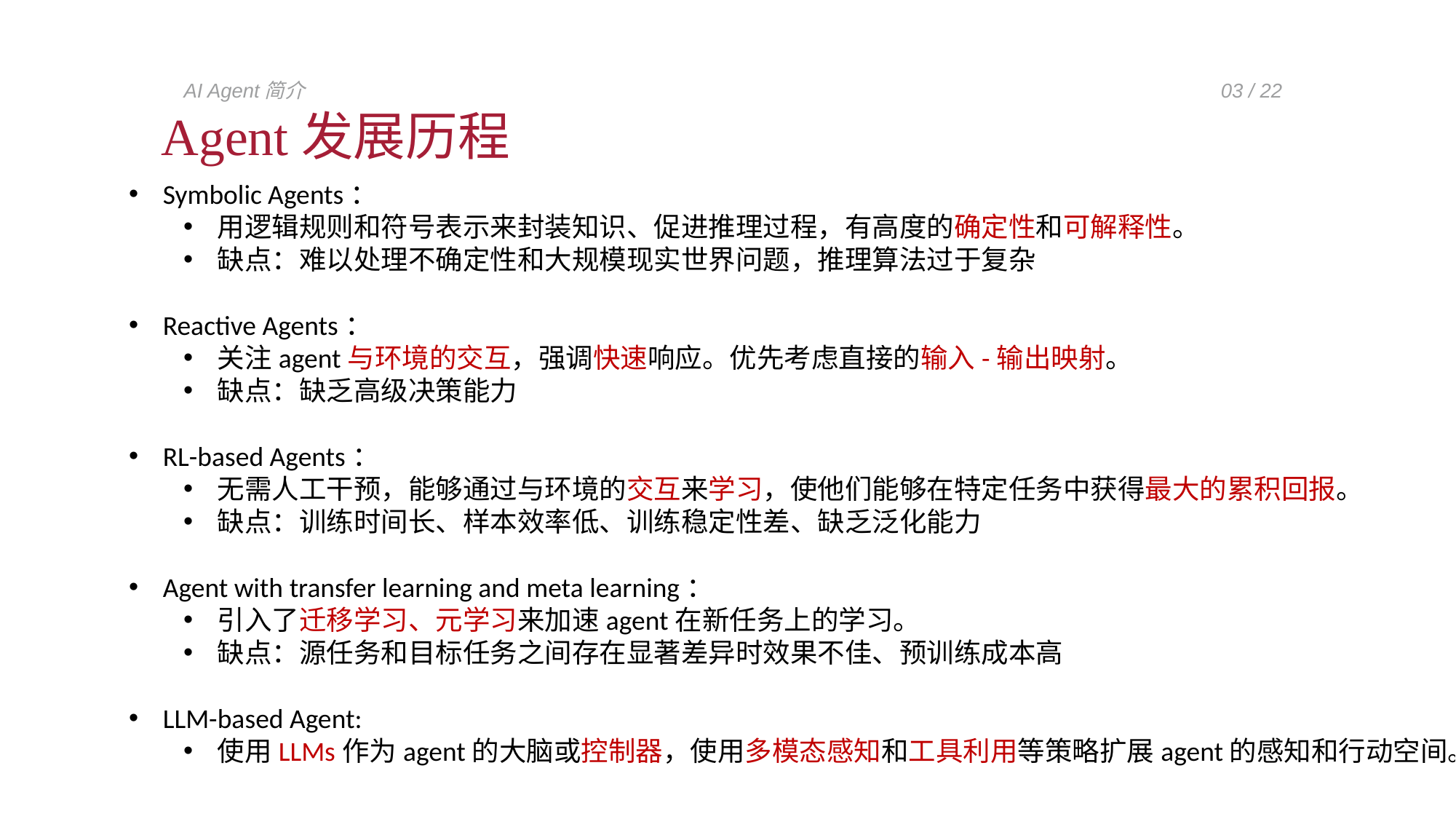

AI Agent简介
03 / 22
Agent发展历程
Symbolic Agents：
用逻辑规则和符号表示来封装知识、促进推理过程，有高度的确定性和可解释性。
缺点：难以处理不确定性和大规模现实世界问题，推理算法过于复杂

Reactive Agents：
关注agent与环境的交互，强调快速响应。优先考虑直接的输入-输出映射。
缺点：缺乏高级决策能力

RL-based Agents：
无需人工干预，能够通过与环境的交互来学习，使他们能够在特定任务中获得最大的累积回报。
缺点：训练时间长、样本效率低、训练稳定性差、缺乏泛化能力

Agent with transfer learning and meta learning：
引入了迁移学习、元学习来加速agent在新任务上的学习。
缺点：源任务和目标任务之间存在显著差异时效果不佳、预训练成本高

LLM-based Agent:
使用LLMs作为agent的大脑或控制器，使用多模态感知和工具利用等策略扩展agent的感知和行动空间。